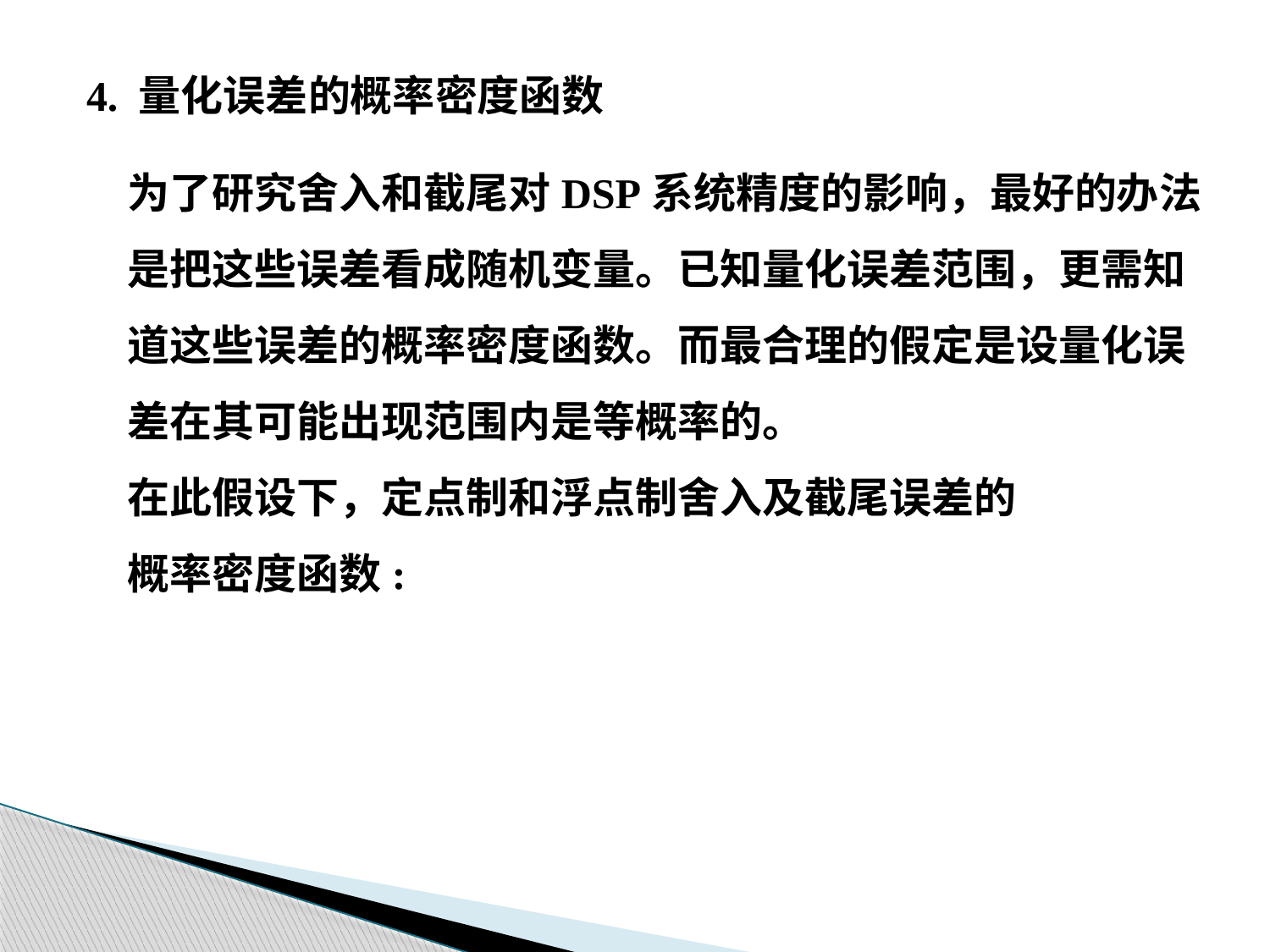

4. 量化误差的概率密度函数
为了研究舍入和截尾对DSP系统精度的影响，最好的办法
是把这些误差看成随机变量。已知量化误差范围，更需知
道这些误差的概率密度函数。而最合理的假定是设量化误
差在其可能出现范围内是等概率的。
在此假设下，定点制和浮点制舍入及截尾误差的
概率密度函数: